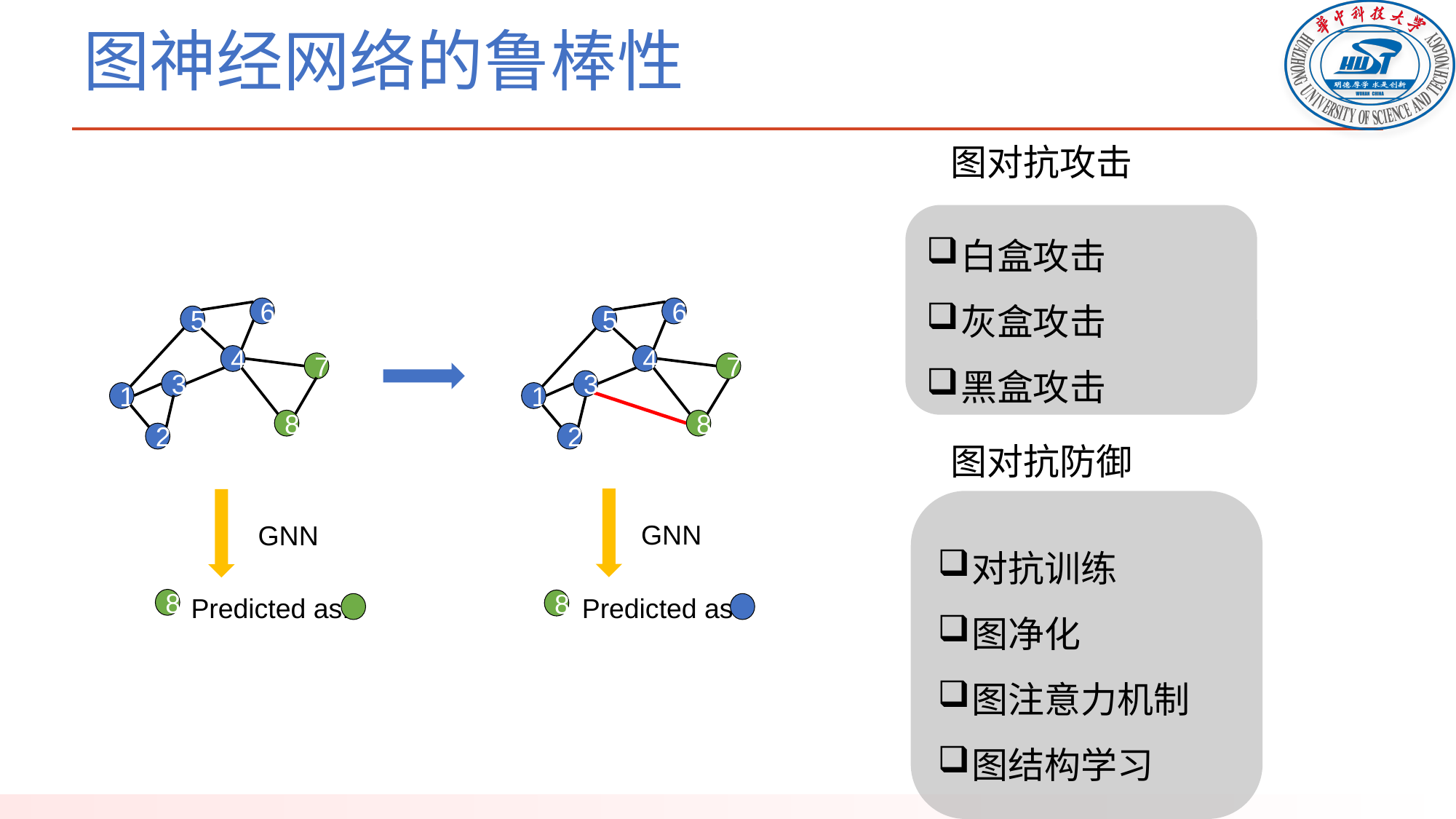

# 图神经网络的鲁棒性
图对抗攻击
白盒攻击
灰盒攻击
黑盒攻击
6
5
4
772
3
1
8
2
6
5
4
772
3
1
8
2

图对抗防御
GNN

8

Predicted as:
对抗训练
图净化
图注意力机制
图结构学习
GNN

Predicted as:
8